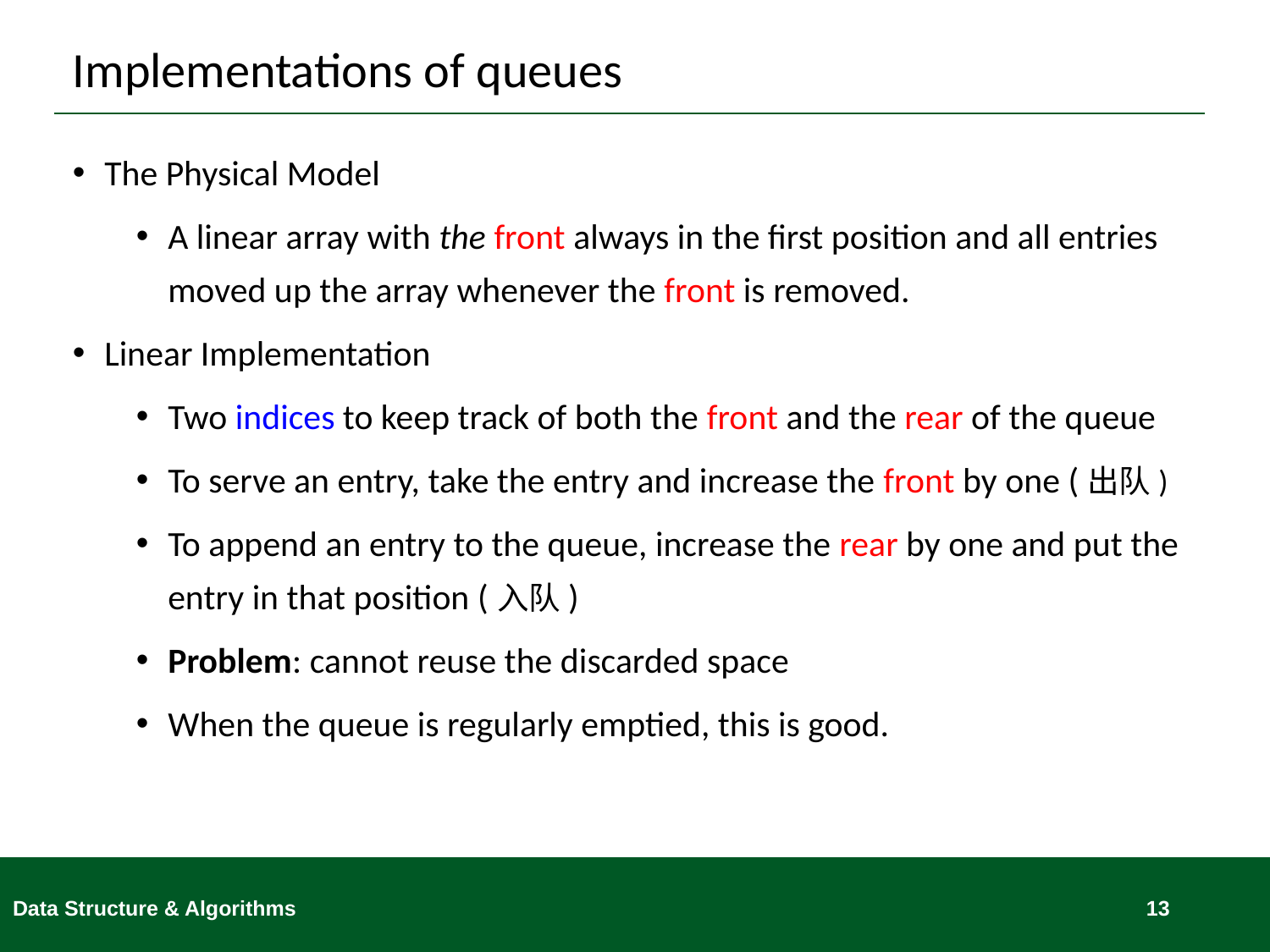

# Implementations of queues
The Physical Model
A linear array with the front always in the first position and all entries moved up the array whenever the front is removed.
Linear Implementation
Two indices to keep track of both the front and the rear of the queue
To serve an entry, take the entry and increase the front by one (出队)
To append an entry to the queue, increase the rear by one and put the entry in that position (入队)
Problem: cannot reuse the discarded space
When the queue is regularly emptied, this is good.

Data Structure & Algorithms
13